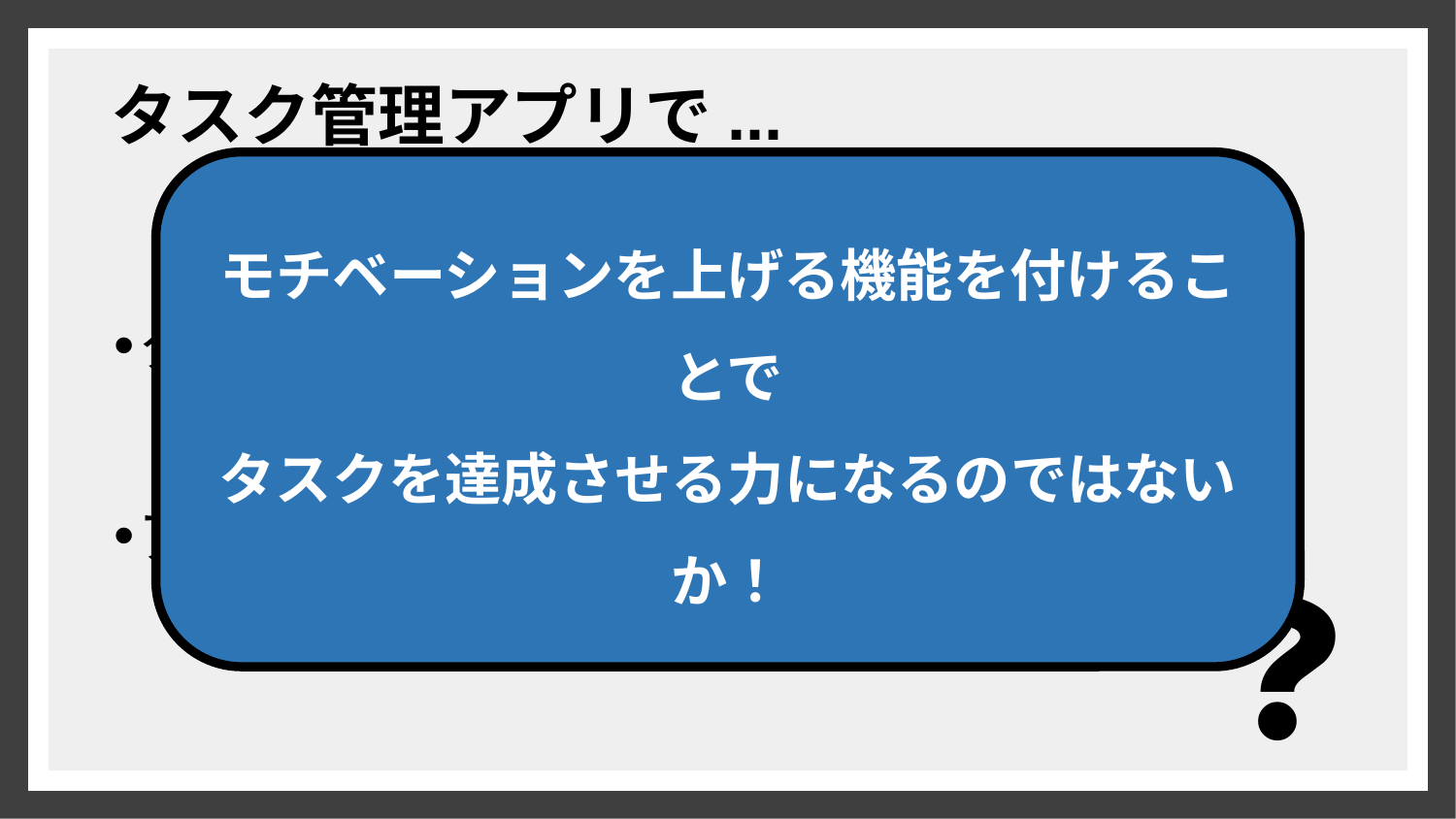

# タスク管理アプリで...
モチベーションを上げる機能を付けることで
タスクを達成させる力になるのではないか！
タスク達成させるためには？

アプリとして工夫できることは？
　　　　　　　　　　　　　　　　　　　　　　　❓